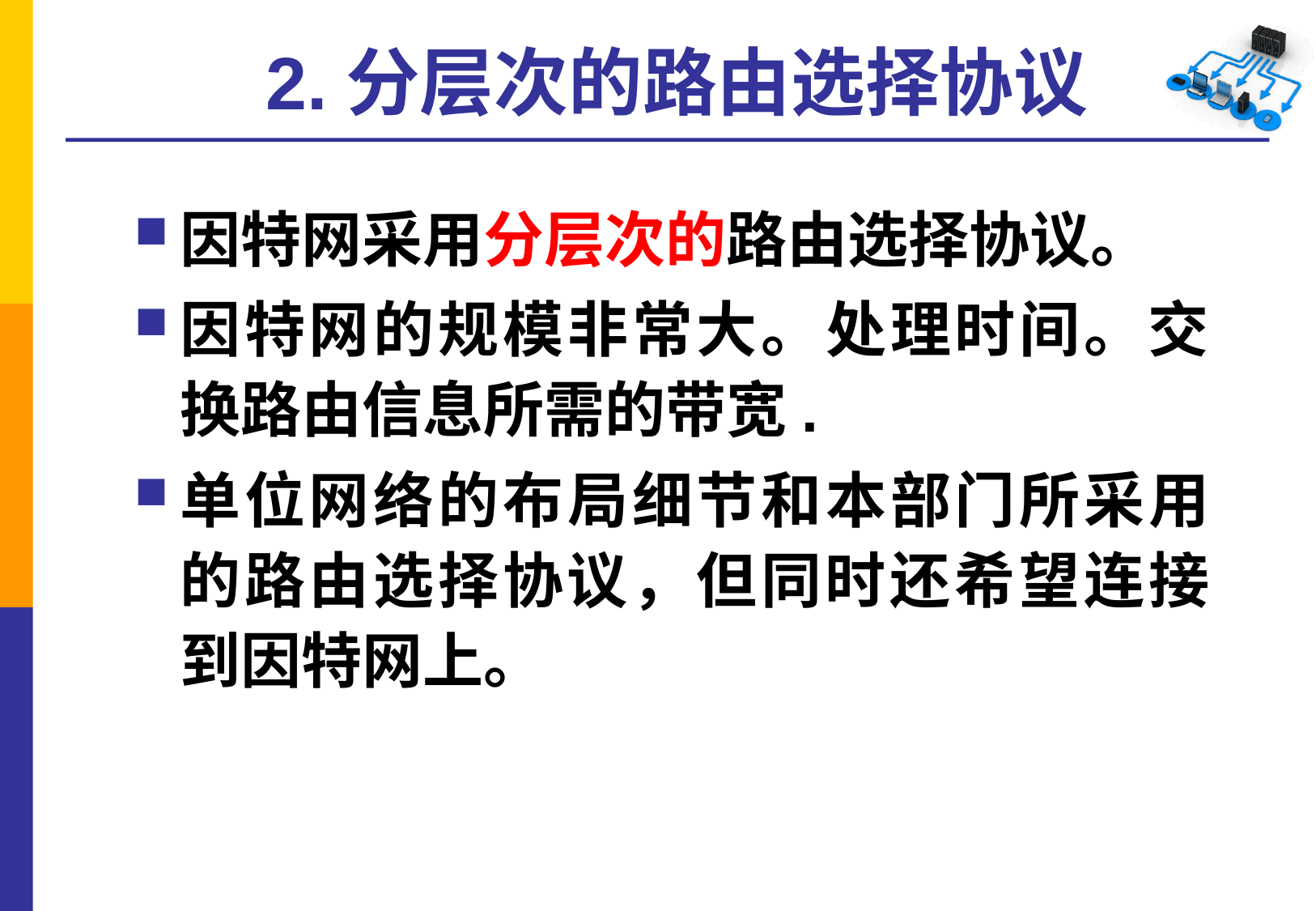

# 2.分层次的路由选择协议
因特网采用分层次的路由选择协议。
因特网的规模非常大。处理时间。交换路由信息所需的带宽.
单位网络的布局细节和本部门所采用的路由选择协议，但同时还希望连接到因特网上。